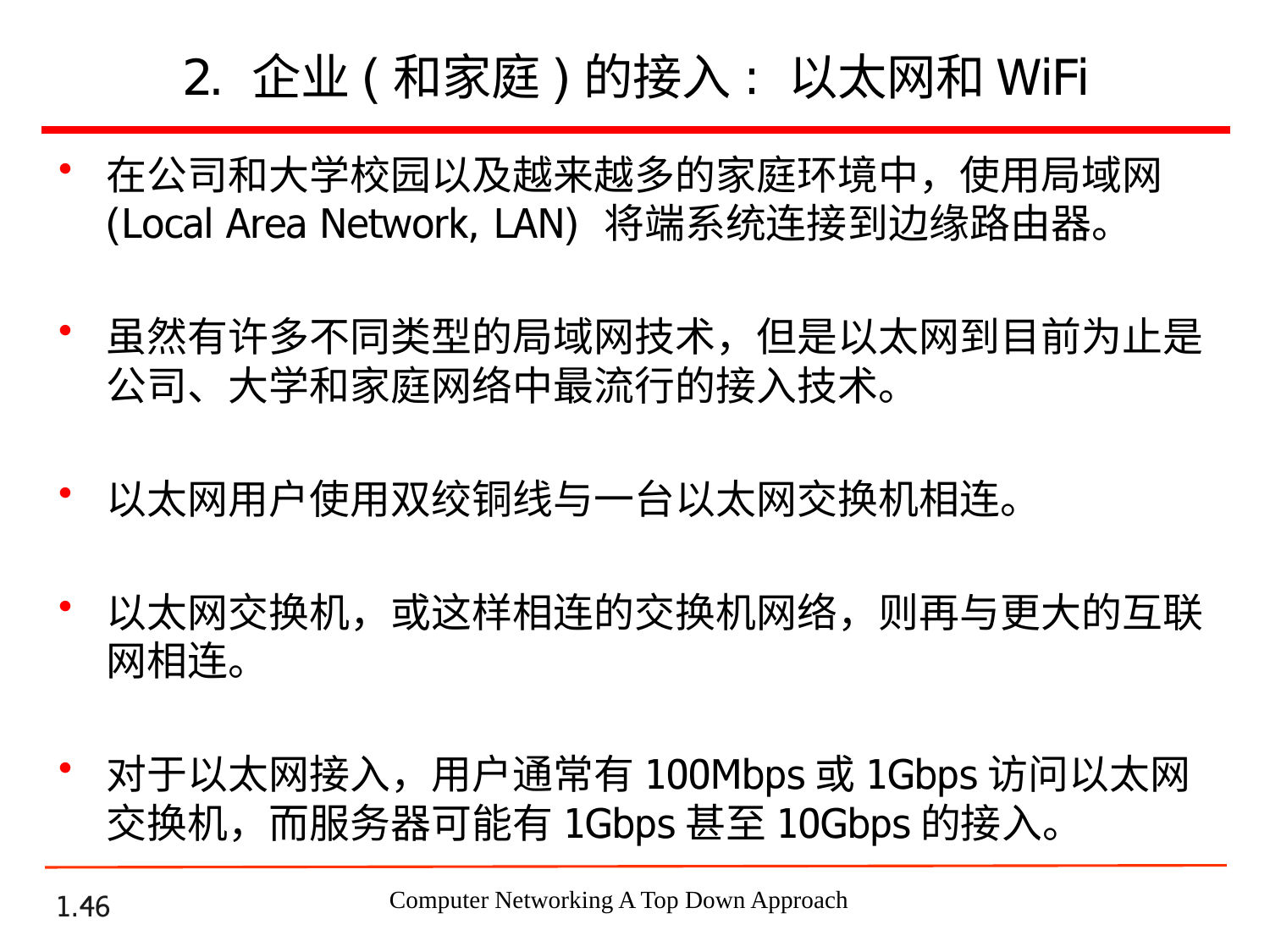

# 2. 企业(和家庭)的接入: 以太网和WiFi
在公司和大学校园以及越来越多的家庭环境中，使用局域网(Local Area Network, LAN) 将端系统连接到边缘路由器。

虽然有许多不同类型的局域网技术，但是以太网到目前为止是公司、大学和家庭网络中最流行的接入技术。

以太网用户使用双绞铜线与一台以太网交换机相连。

以太网交换机，或这样相连的交换机网络，则再与更大的互联网相连。

对于以太网接入，用户通常有100Mbps或1Gbps访问以太网交换机，而服务器可能有1Gbps甚至10Gbps的接入。